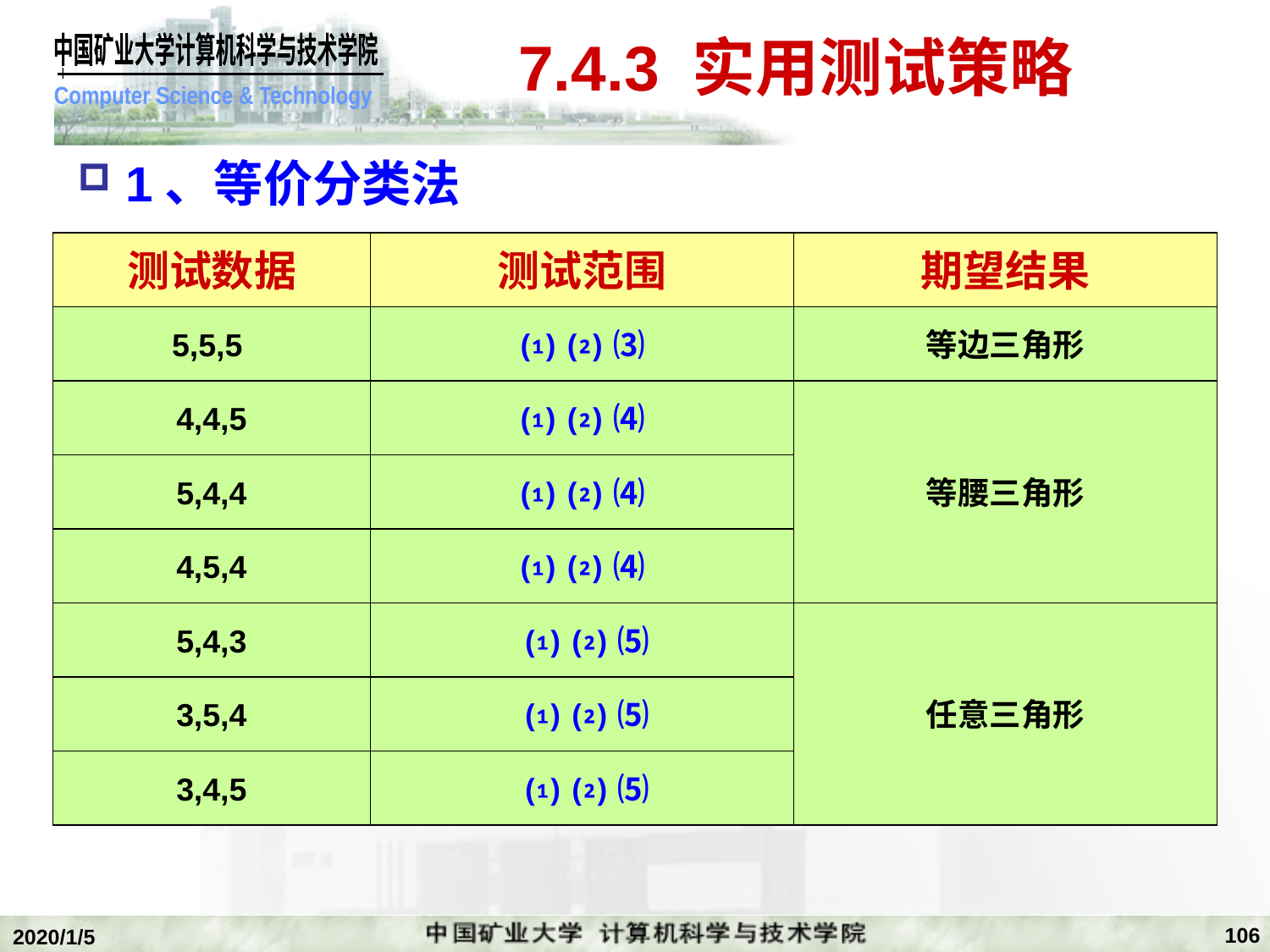

# 7.4.3 实用测试策略
1、等价分类法
测试数据
测试范围
期望结果
5,5,5
⑴ ⑵ ⑶
等边三角形
4,4,5
⑴ ⑵ ⑷
等腰三角形
5,4,4
⑴ ⑵ ⑷
4,5,4
⑴ ⑵ ⑷
5,4,3
 ⑴ ⑵ ⑸
任意三角形
3,5,4
 ⑴ ⑵ ⑸
3,4,5
 ⑴ ⑵ ⑸
106
2020/1/5